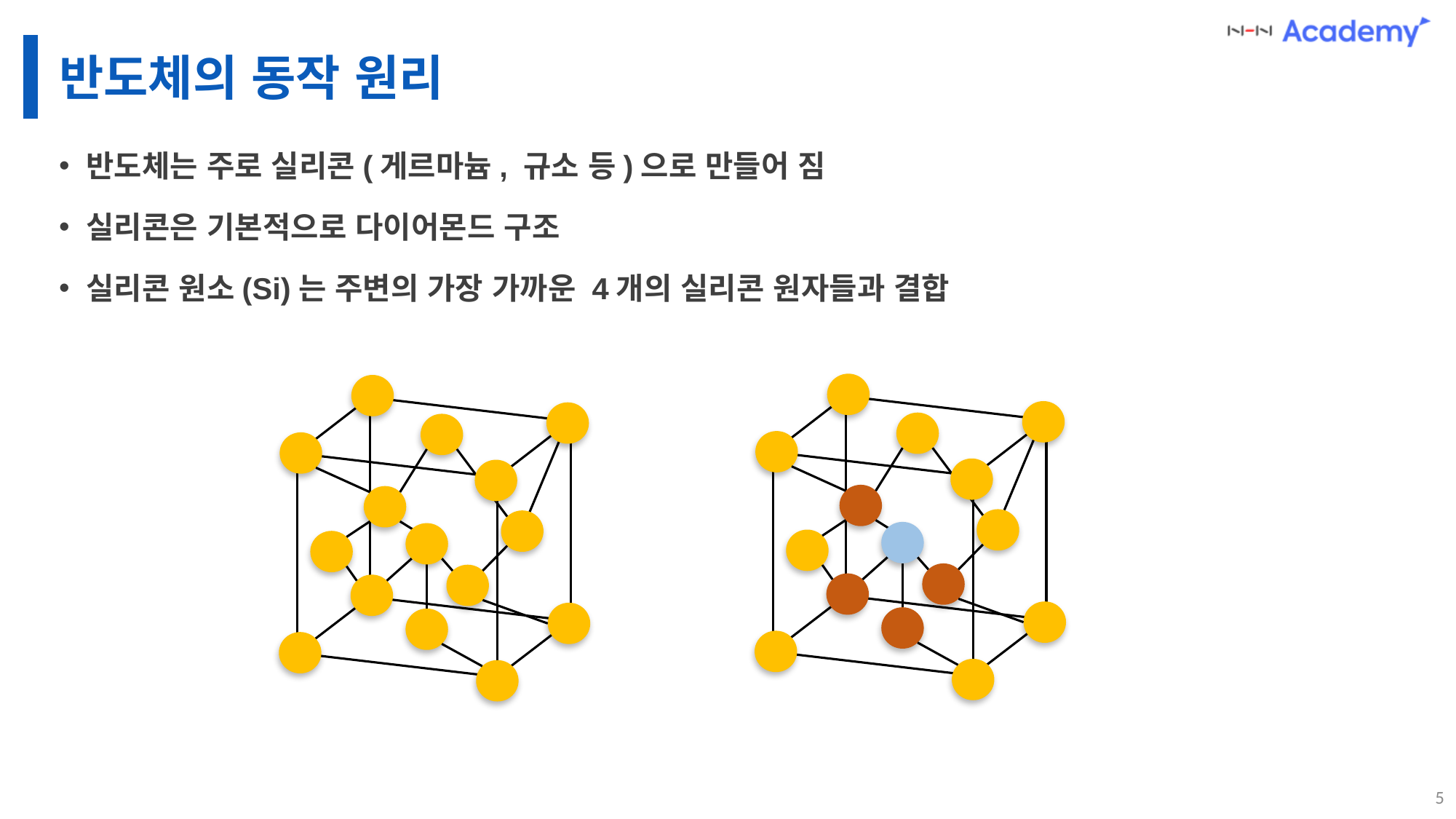

# 반도체의 동작 원리
반도체는 주로 실리콘(게르마늄, 규소 등)으로 만들어 짐
실리콘은 기본적으로 다이어몬드 구조
실리콘 원소(Si)는 주변의 가장 가까운 4개의 실리콘 원자들과 결합

5